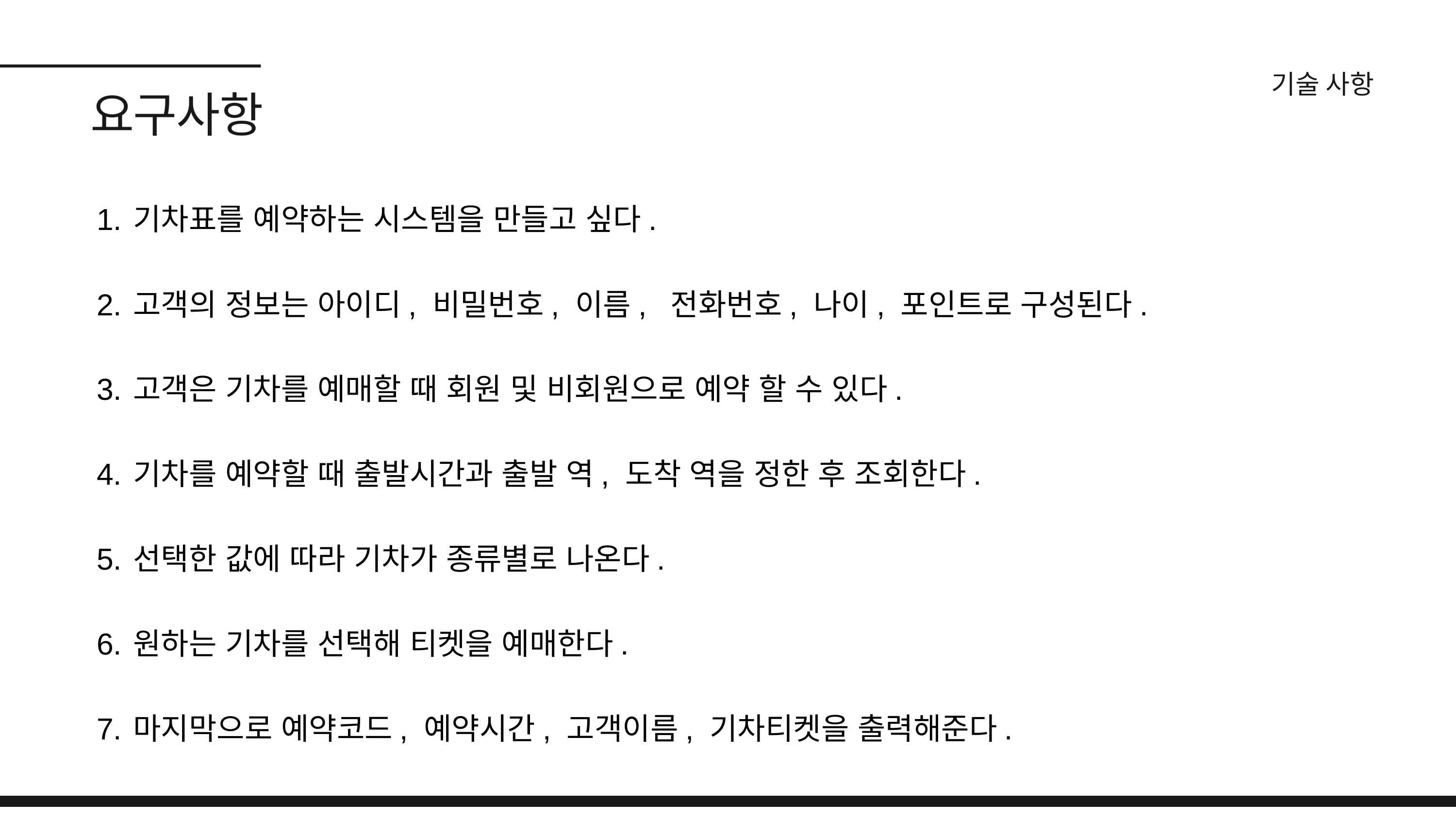

기술 사항

요구사항
기차표를 예약하는 시스템을 만들고 싶다.

고객의 정보는 아이디, 비밀번호, 이름,  전화번호, 나이, 포인트로 구성된다.

고객은 기차를 예매할 때 회원 및 비회원으로 예약 할 수 있다.

기차를 예약할 때 출발시간과 출발 역, 도착 역을 정한 후 조회한다.

선택한 값에 따라 기차가 종류별로 나온다.

원하는 기차를 선택해 티켓을 예매한다.

마지막으로 예약코드, 예약시간, 고객이름, 기차티켓을 출력해준다.